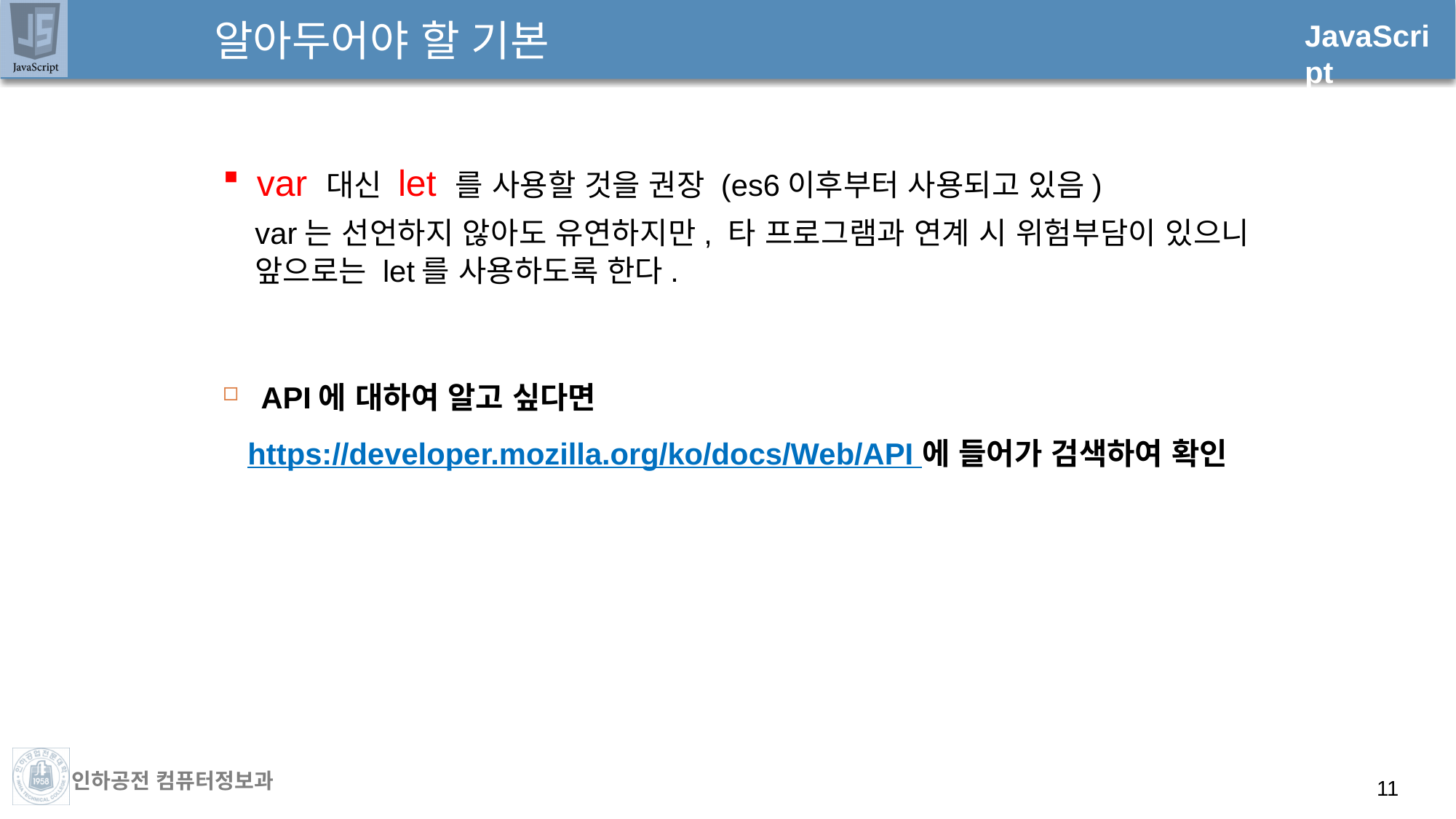

# 알아두어야 할 기본
var 대신 let 를 사용할 것을 권장 (es6이후부터 사용되고 있음)
var는 선언하지 않아도 유연하지만, 타 프로그램과 연계 시 위험부담이 있으니 앞으로는 let를 사용하도록 한다.
API에 대하여 알고 싶다면
   https://developer.mozilla.org/ko/docs/Web/API 에 들어가 검색하여 확인